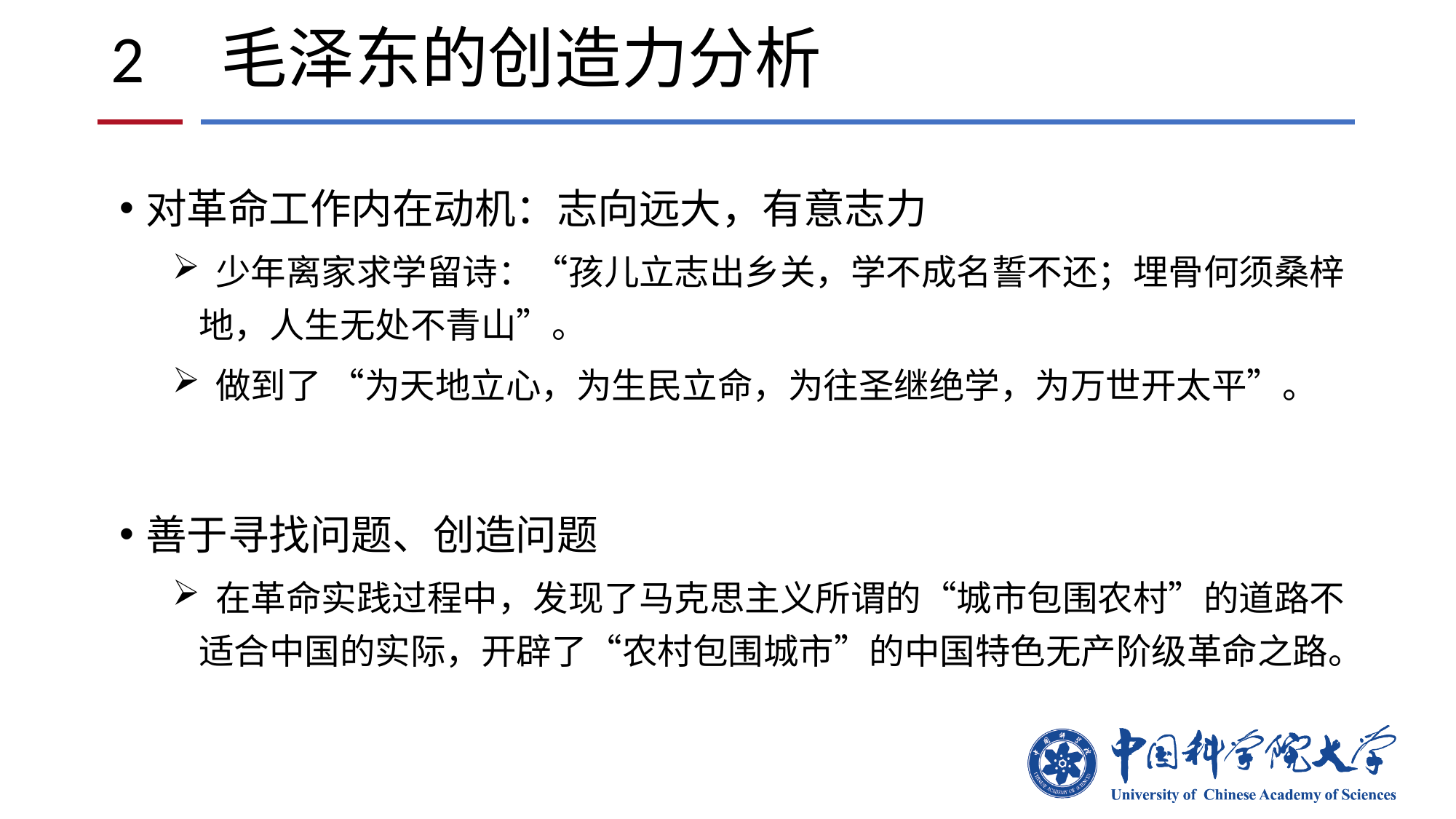

# 2    毛泽东的创造力分析
对革命工作内在动机：志向远大，有意志力
 少年离家求学留诗：“孩儿立志出乡关，学不成名誓不还；埋骨何须桑梓地，人生无处不青山”。
 做到了 “为天地立心，为生民立命，为往圣继绝学，为万世开太平”。

善于寻找问题、创造问题
 在革命实践过程中，发现了马克思主义所谓的“城市包围农村”的道路不适合中国的实际，开辟了“农村包围城市”的中国特色无产阶级革命之路。